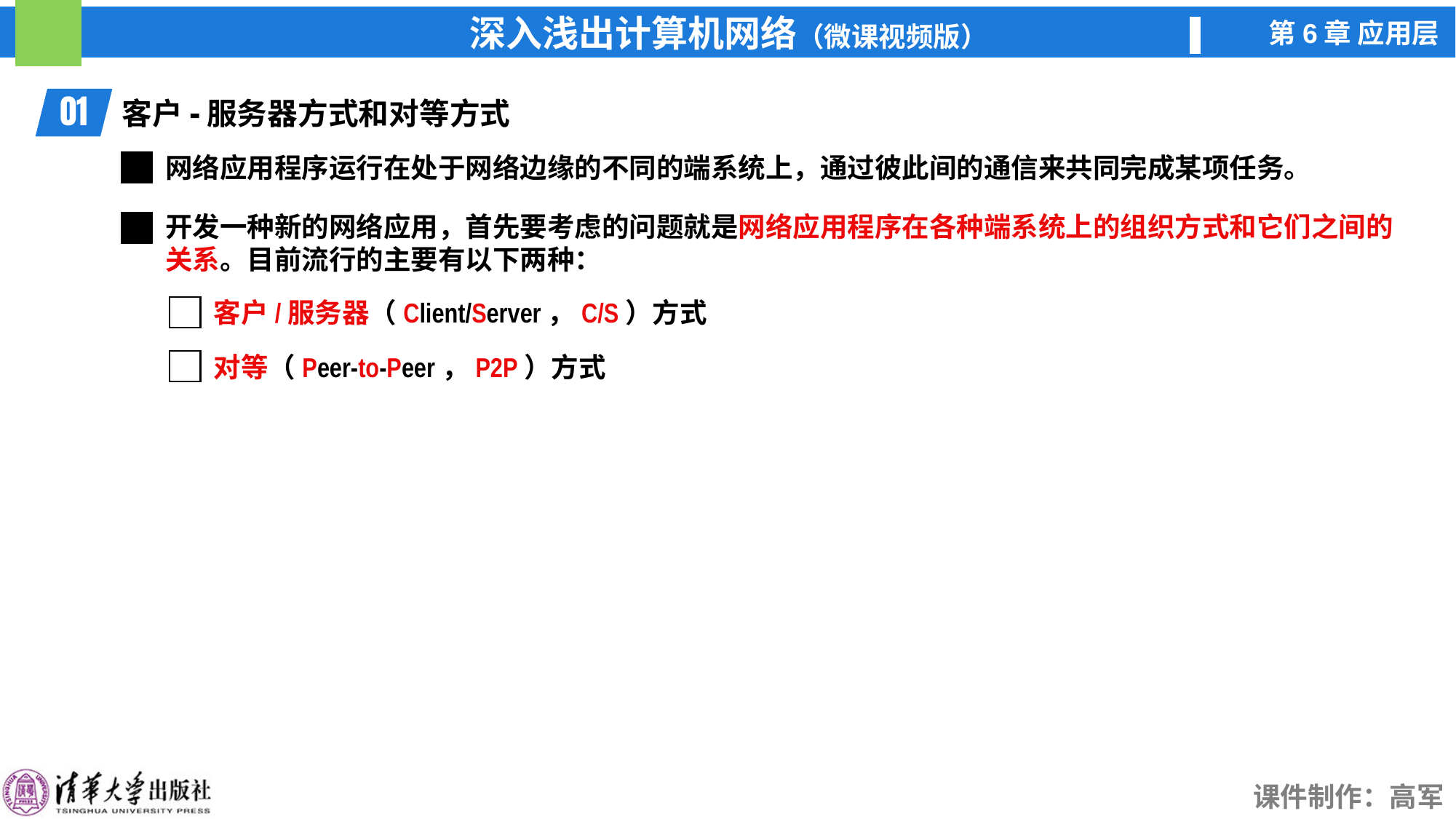

01
客户-服务器方式和对等方式
网络应用程序运行在处于网络边缘的不同的端系统上，通过彼此间的通信来共同完成某项任务。

开发一种新的网络应用，首先要考虑的问题就是网络应用程序在各种端系统上的组织方式和它们之间的关系。目前流行的主要有以下两种：

客户/服务器（Client/Server，C/S）方式

对等（Peer-to-Peer，P2P）方式